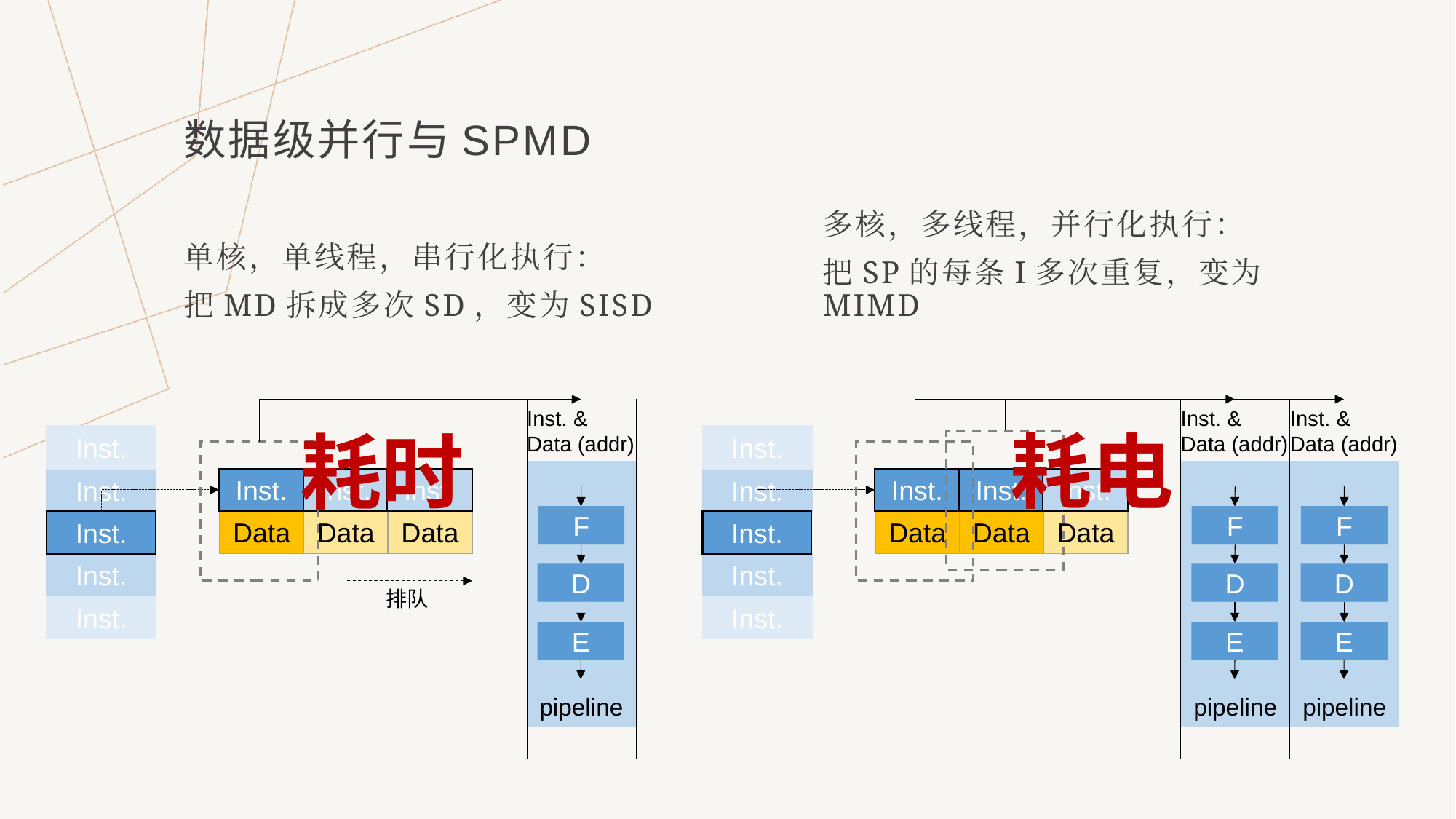

# 数据级并行与SPMD
单核，单线程，串行化执行：
把MD拆成多次SD，变为SISD
多核，多线程，并行化执行：
把SP的每条I多次重复，变为MIMD
Inst. &
Data (addr)
pipeline
F
D
E
Inst. &
Data (addr)
pipeline
F
D
E
Inst. &
Data (addr)
pipeline
F
D
E
耗电
耗时
Inst.
Inst.

Inst.
Inst.
Inst.
Inst.
Inst.
Inst.
Inst.
Inst.
Data
Data
Data
Data
Inst.
Data
Inst.
Data
Inst.
Inst.
排队
Inst.
Inst.